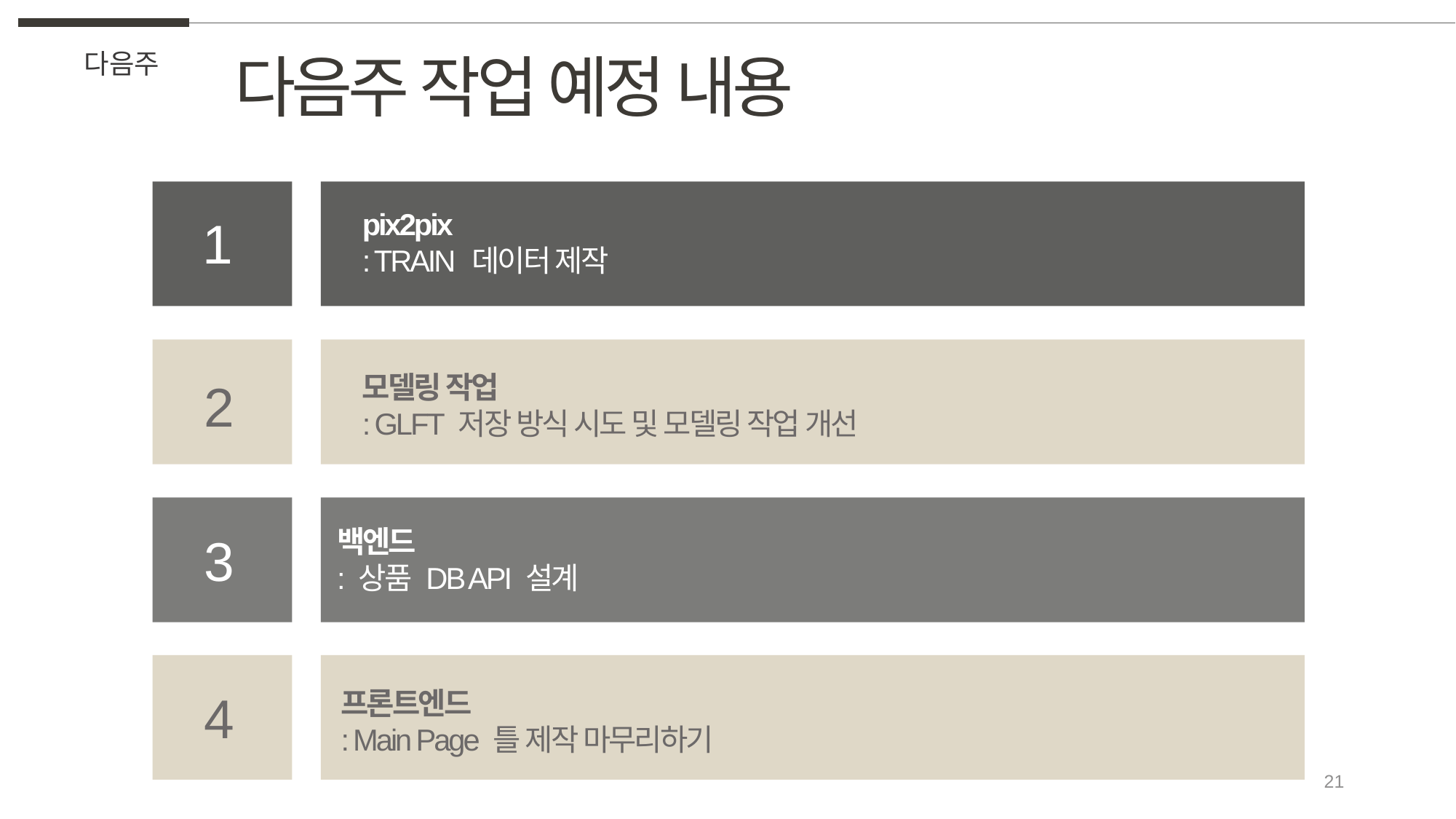

다음주 작업 예정 내용
다음주

pix2pix
: TRAIN 데이터 제작
1

모델링 작업
: GLFT 저장 방식 시도 및 모델링 작업 개선
2

백엔드
: 상품 DB API 설계
3

4
프론트엔드
: Main Page 틀 제작 마무리하기
21